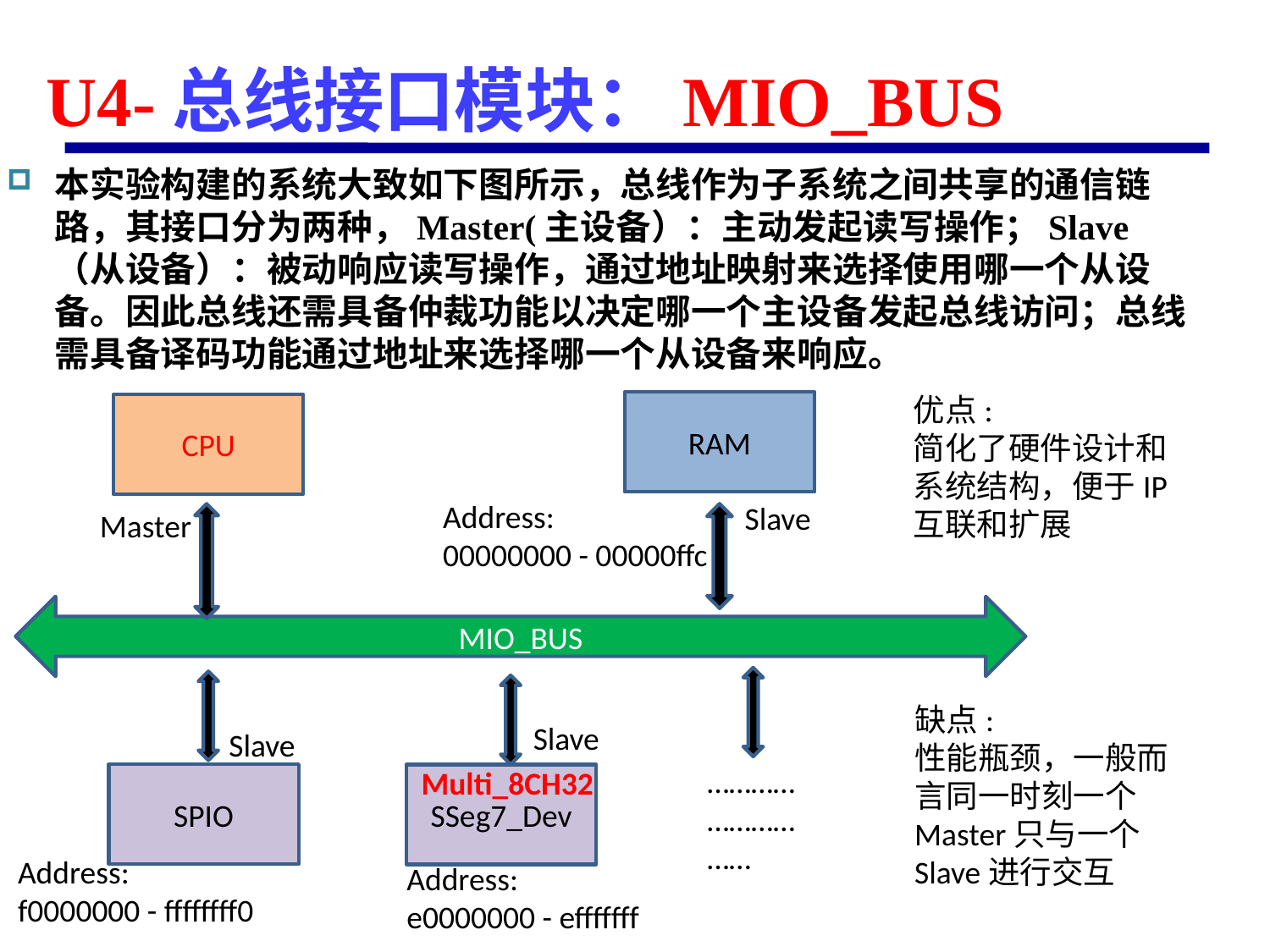

# U4-总线接口模块：MIO_BUS
本实验构建的系统大致如下图所示，总线作为子系统之间共享的通信链路，其接口分为两种，Master(主设备）：主动发起读写操作；Slave（从设备）：被动响应读写操作，通过地址映射来选择使用哪一个从设备。因此总线还需具备仲裁功能以决定哪一个主设备发起总线访问；总线需具备译码功能通过地址来选择哪一个从设备来响应。

优点:
简化了硬件设计和系统结构，便于IP互联和扩展
RAM
CPU
Address:
00000000 - 00000ffc
Slave
Master

MIO_BUS

缺点:
性能瓶颈，一般而言同一时刻一个Master只与一个Slave进行交互
Slave
Slave
…………………………
Multi_8CH32
SPIO
SSeg7_Dev
Address:
f0000000 - ffffffff0
Address:
e0000000 - efffffff